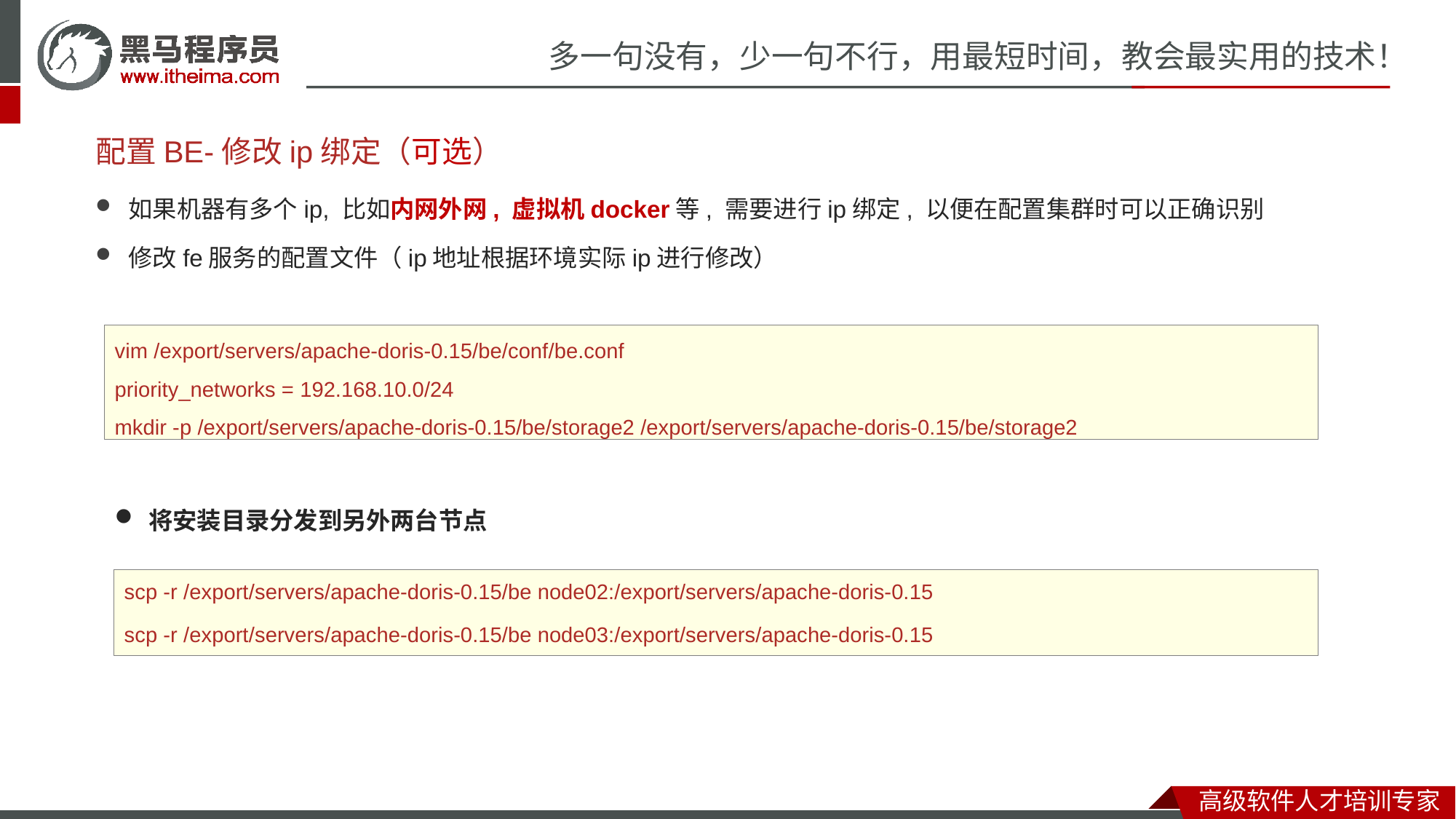

# 配置BE-修改ip绑定（可选）
如果机器有多个ip, 比如内网外网, 虚拟机docker等, 需要进行ip绑定, 以便在配置集群时可以正确识别
修改fe服务的配置文件（ip地址根据环境实际ip进行修改）

vim /export/servers/apache-doris-0.15/be/conf/be.conf
priority_networks = 192.168.10.0/24
mkdir -p /export/servers/apache-doris-0.15/be/storage2 /export/servers/apache-doris-0.15/be/storage2
将安装目录分发到另外两台节点

scp -r /export/servers/apache-doris-0.15/be node02:/export/servers/apache-doris-0.15
scp -r /export/servers/apache-doris-0.15/be node03:/export/servers/apache-doris-0.15